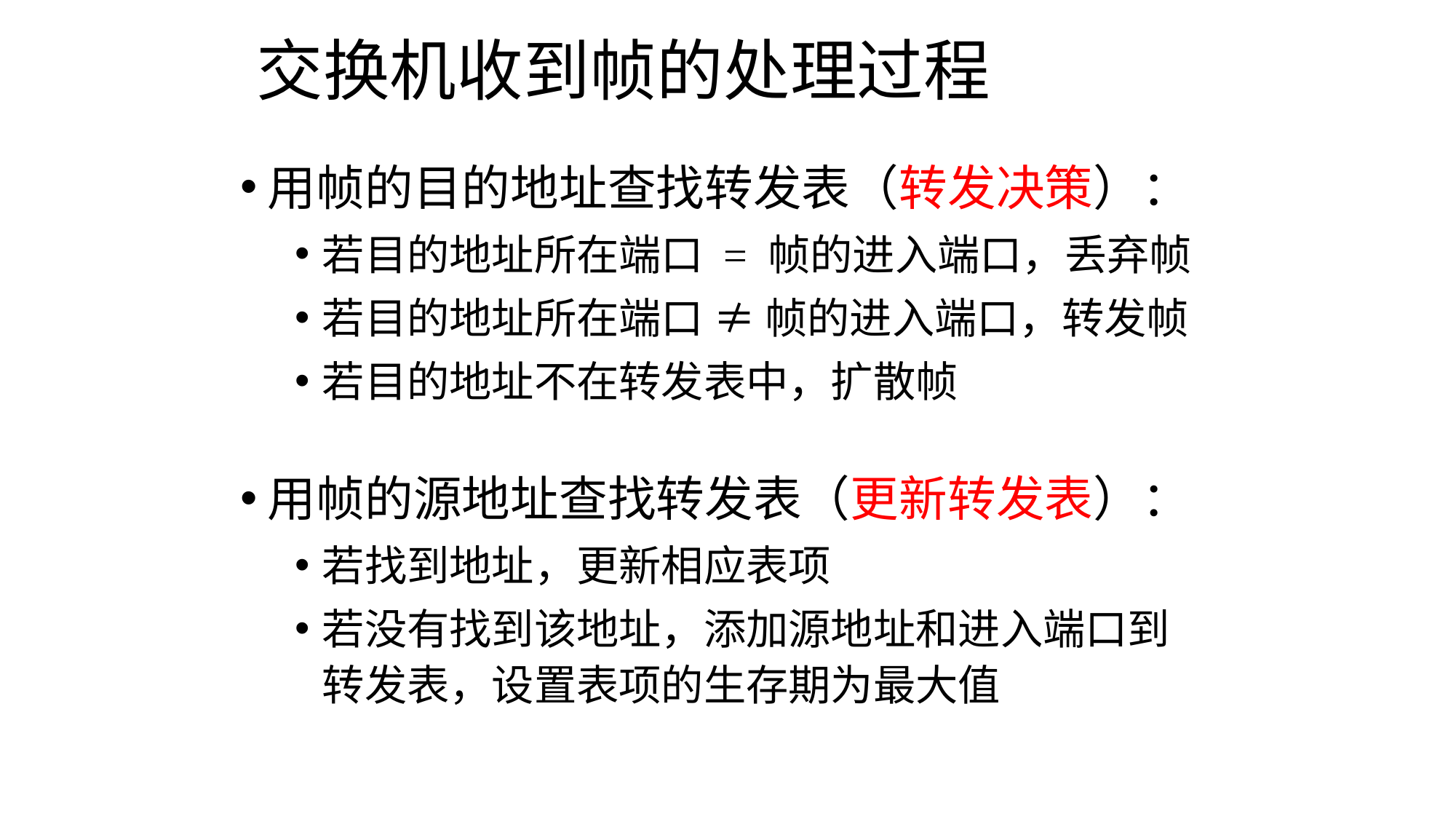

# 交换机收到帧的处理过程
用帧的目的地址查找转发表（转发决策）：
若目的地址所在端口 = 帧的进入端口，丢弃帧
若目的地址所在端口 ≠ 帧的进入端口，转发帧
若目的地址不在转发表中，扩散帧

用帧的源地址查找转发表（更新转发表）：
若找到地址，更新相应表项
若没有找到该地址，添加源地址和进入端口到转发表，设置表项的生存期为最大值